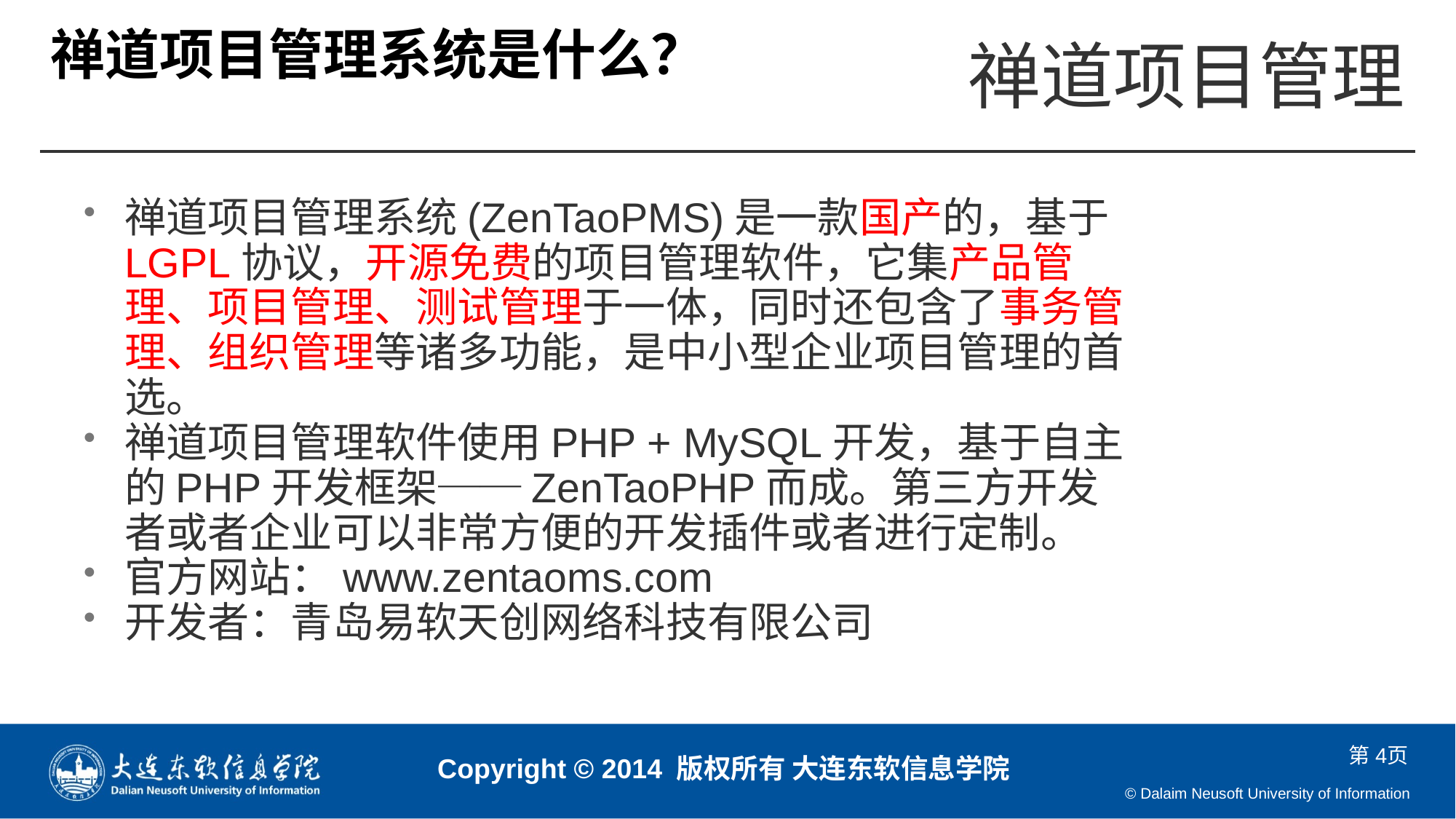

# 禅道项目管理系统是什么？

禅道项目管理系统(ZenTaoPMS)是一款国产的，基于LGPL协议，开源免费的项目管理软件，它集产品管理、项目管理、测试管理于一体，同时还包含了事务管理、组织管理等诸多功能，是中小型企业项目管理的首选。
禅道项目管理软件使用PHP + MySQL开发，基于自主的PHP开发框架──ZenTaoPHP而成。第三方开发者或者企业可以非常方便的开发插件或者进行定制。
官方网站：www.zentaoms.com
开发者：青岛易软天创网络科技有限公司